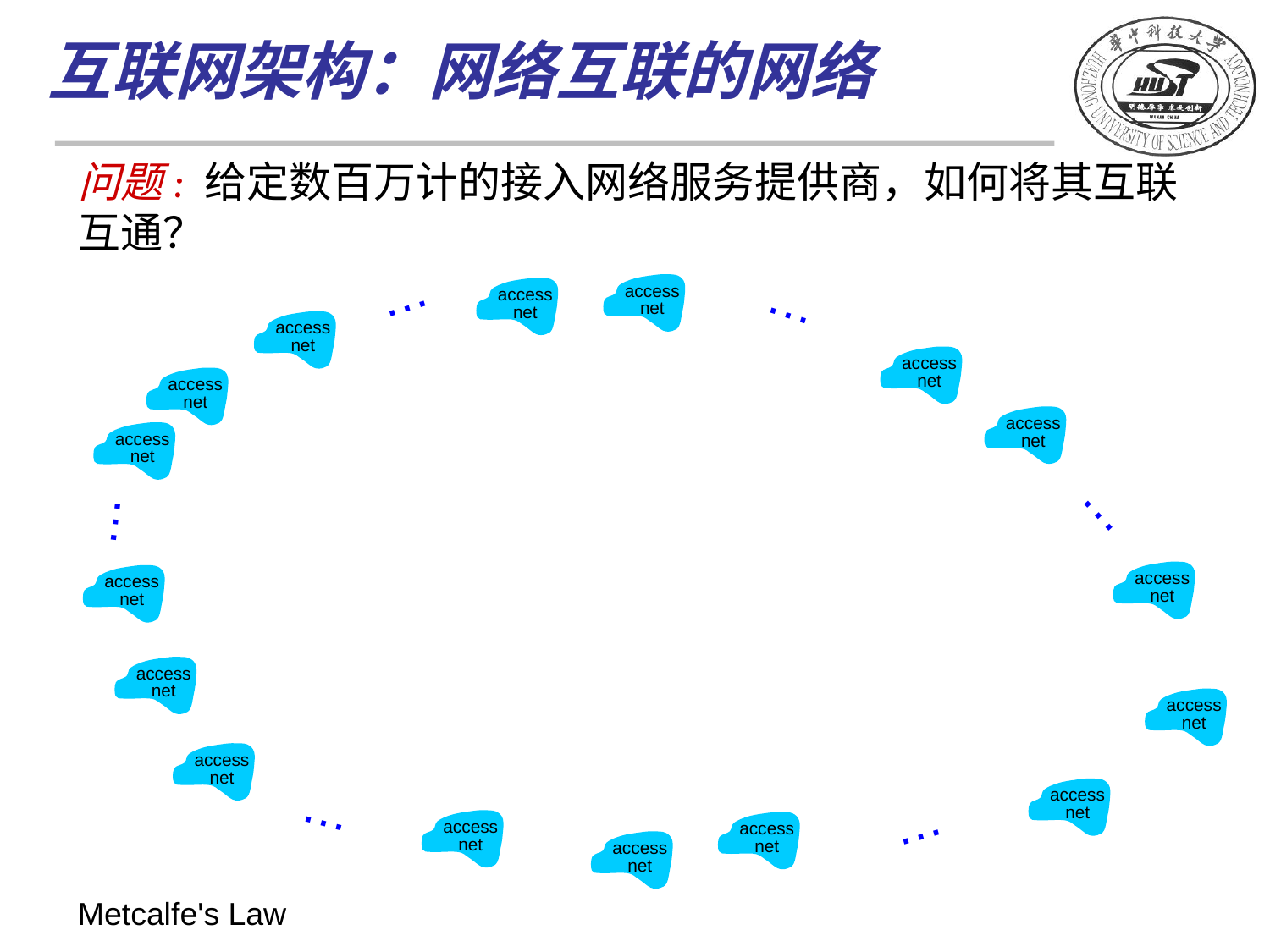

互联网架构：网络互联的网络
问题: 给定数百万计的接入网络服务提供商，如何将其互联互通？

…
…

access
net

access
net

access
net

access
net

access
net

access
net

access
net
…
…

access
net

access
net

access
net

access
net

access
net

access
net
…

access
net

access
net
…

access
net
Metcalfe's Law